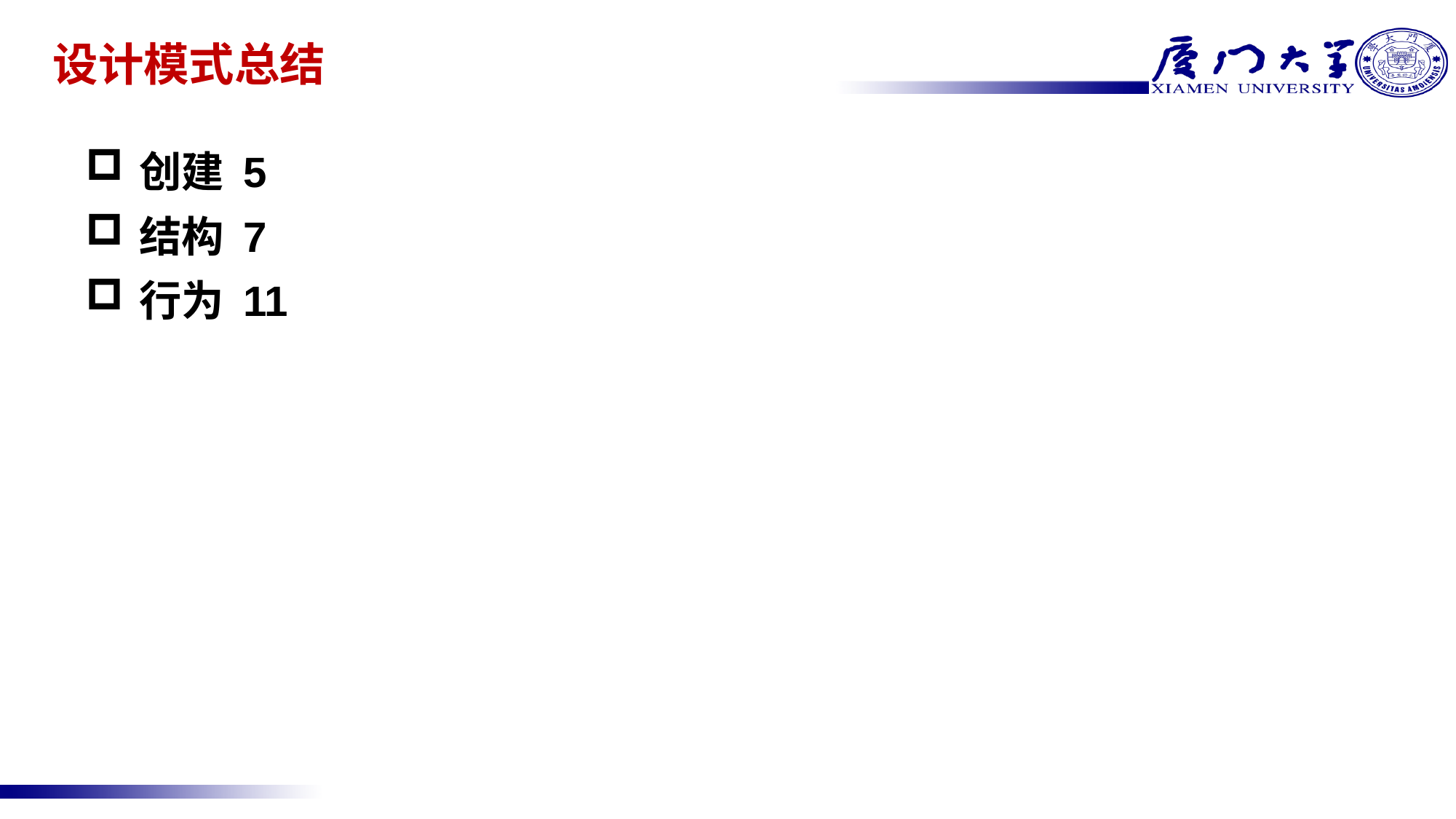

# 设计模式总结
创建 5
结构 7
行为 11